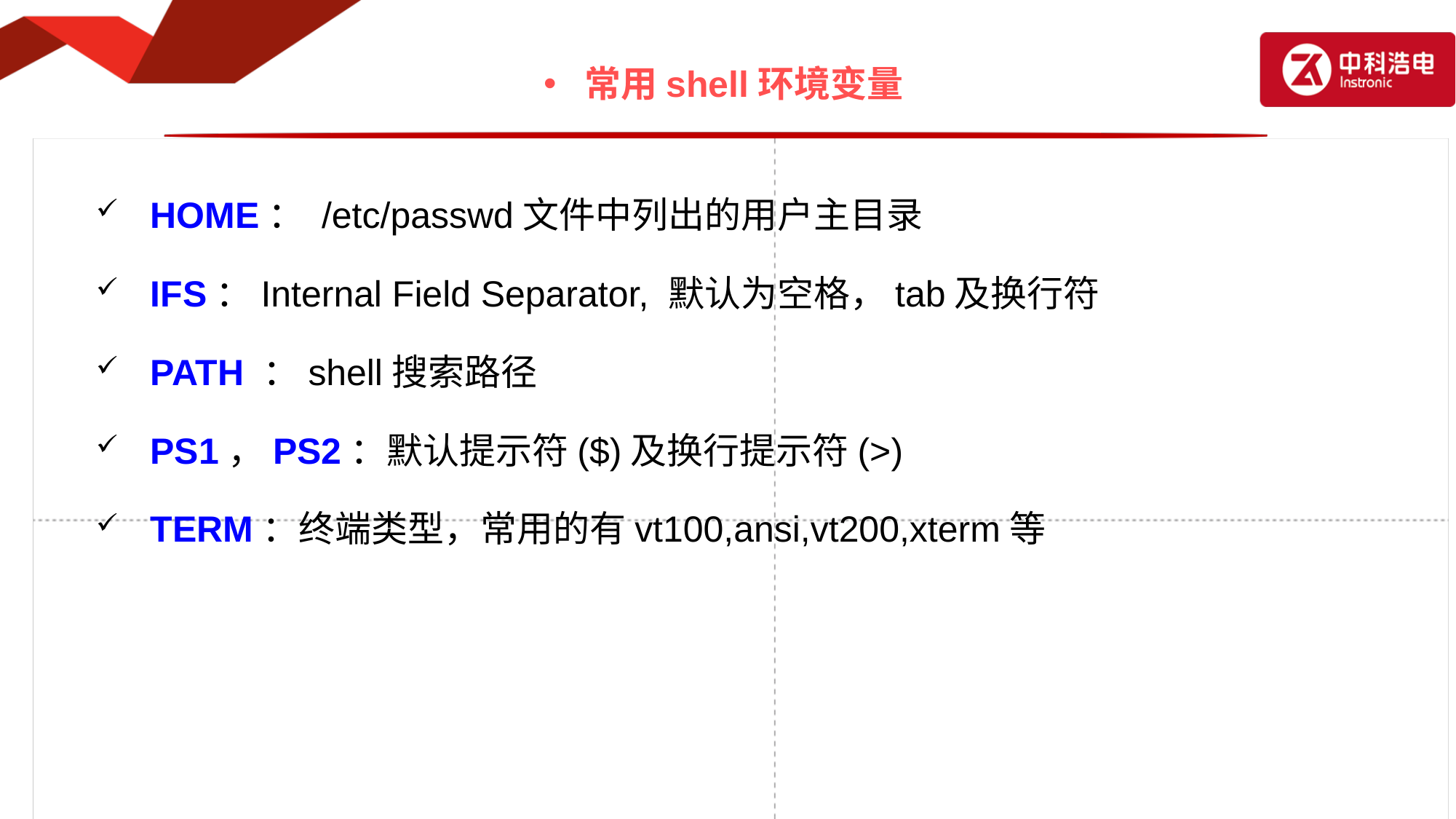

# 常用shell环境变量

HOME： /etc/passwd文件中列出的用户主目录

IFS：Internal Field Separator, 默认为空格，tab及换行符

PATH ：shell搜索路径

PS1，PS2：默认提示符($)及换行提示符(>)

TERM：终端类型，常用的有vt100,ansi,vt200,xterm等